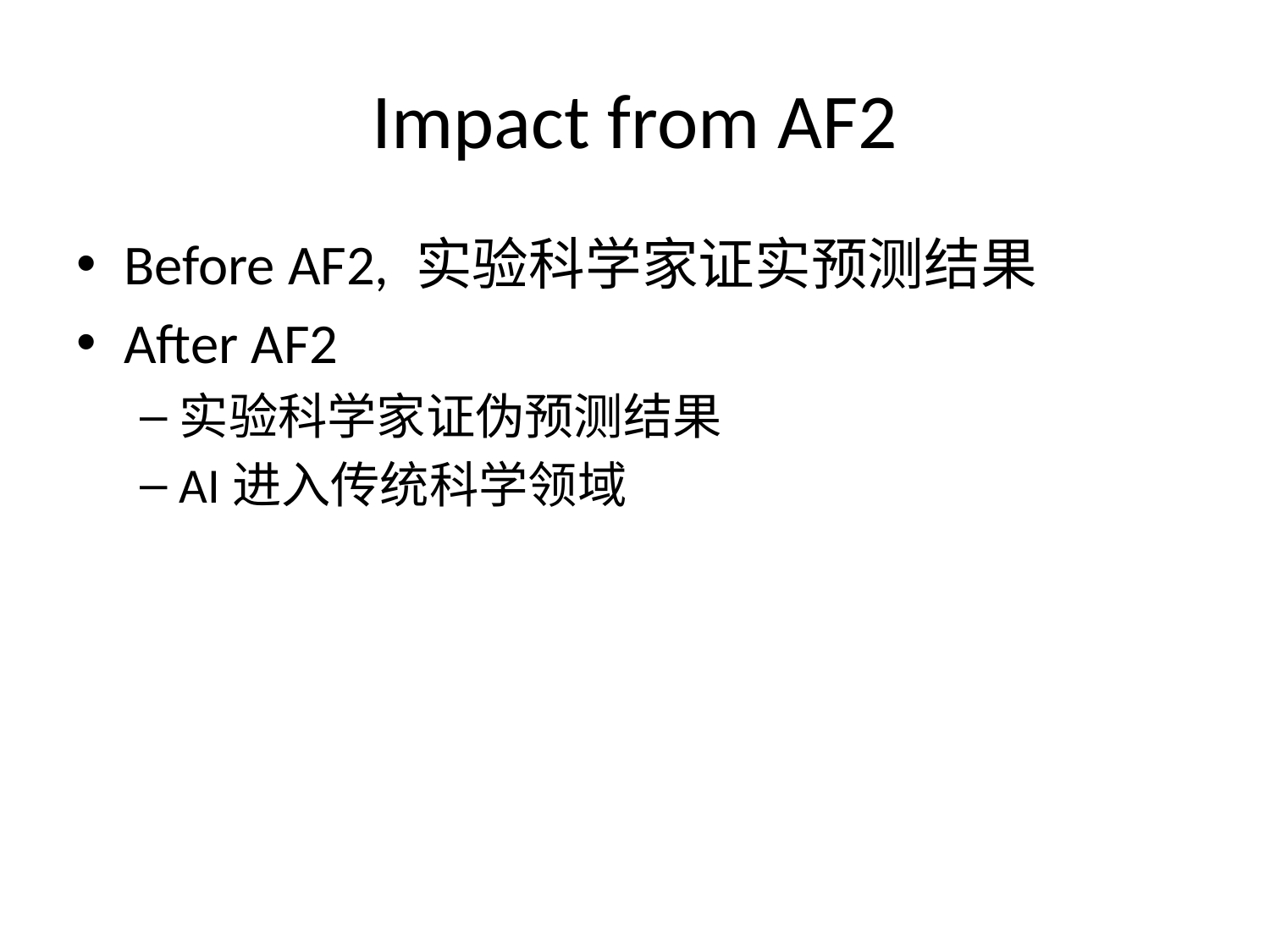

# Impact from AF2
Before AF2, 实验科学家证实预测结果
After AF2
实验科学家证伪预测结果
AI进入传统科学领域